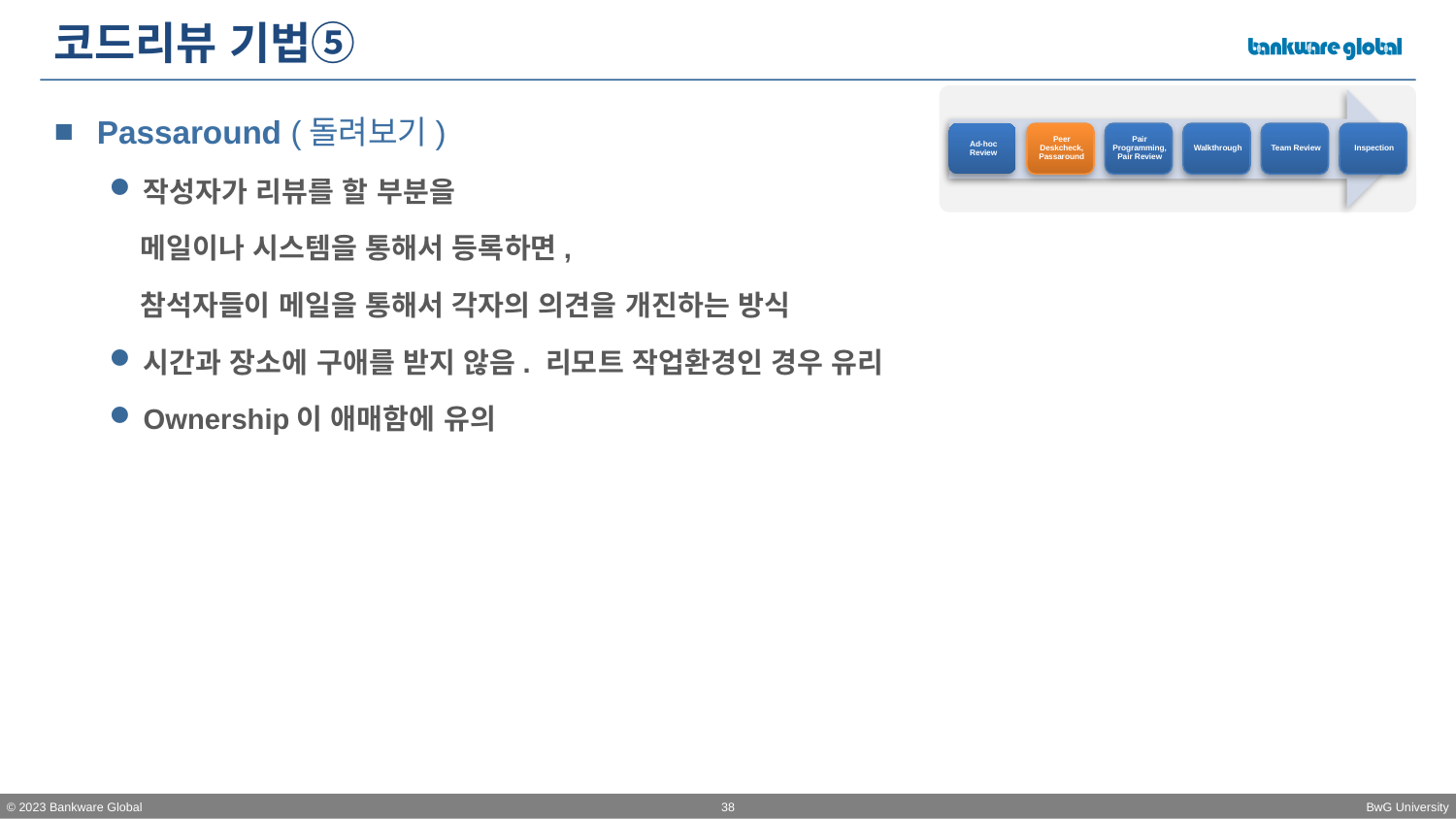

# 코드리뷰 기법⑤
Passaround (돌려보기)
작성자가 리뷰를 할 부분을
   메일이나 시스템을 통해서 등록하면,
   참석자들이 메일을 통해서 각자의 의견을 개진하는 방식
시간과 장소에 구애를 받지 않음. 리모트 작업환경인 경우 유리
Ownership이 애매함에 유의

Ad-hoc Review
Peer Deskcheck, Passaround
Pair Programming, Pair Review
Walkthrough
Team Review
Inspection
38